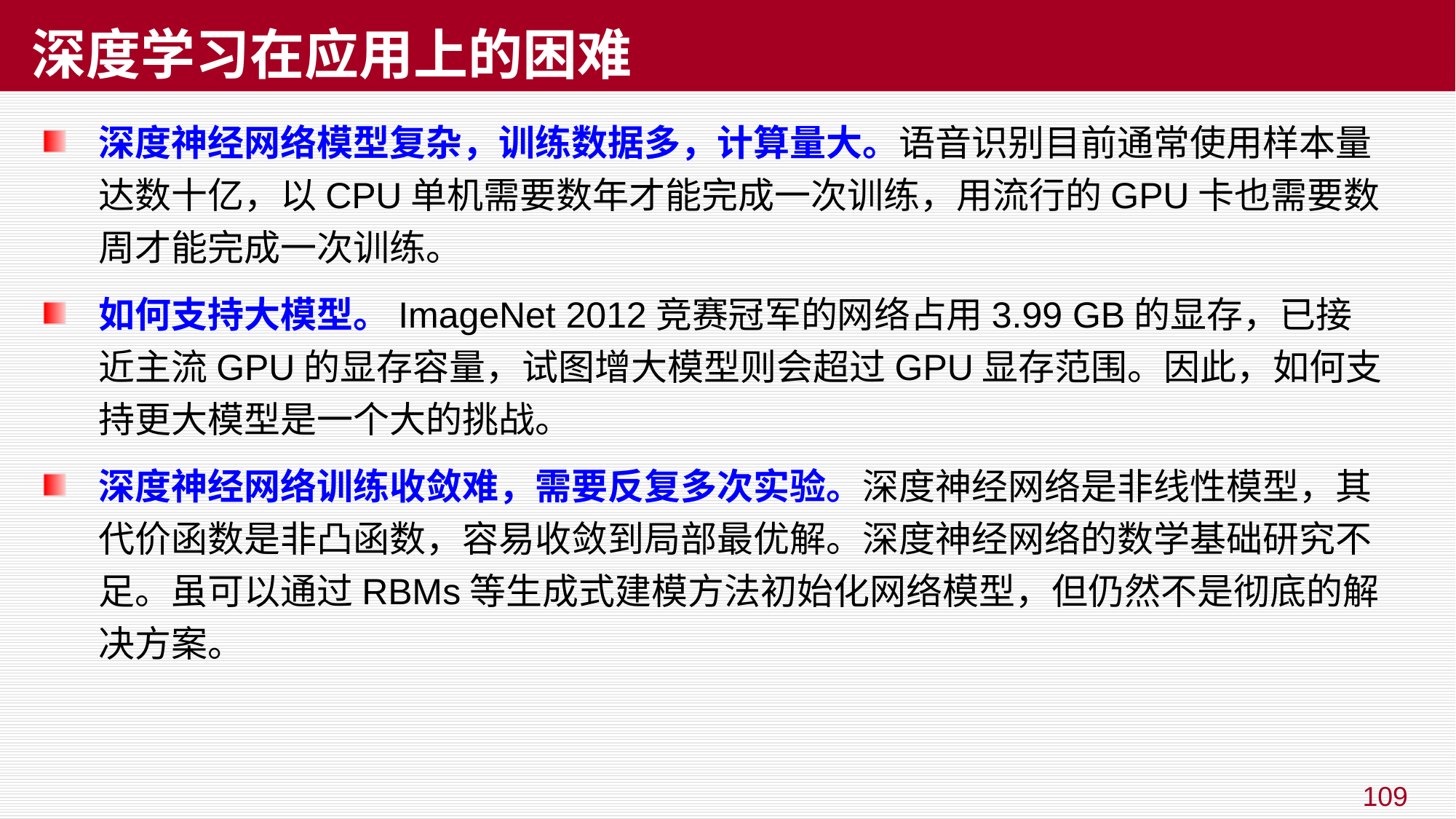

# 深度学习在应用上的困难
深度神经网络模型复杂，训练数据多，计算量大。语音识别目前通常使用样本量达数十亿，以CPU单机需要数年才能完成一次训练，用流行的GPU卡也需要数周才能完成一次训练。
如何支持大模型。ImageNet 2012竞赛冠军的网络占用3.99 GB的显存，已接近主流GPU的显存容量，试图增大模型则会超过GPU显存范围。因此，如何支持更大模型是一个大的挑战。
深度神经网络训练收敛难，需要反复多次实验。深度神经网络是非线性模型，其代价函数是非凸函数，容易收敛到局部最优解。深度神经网络的数学基础研究不足。虽可以通过RBMs等生成式建模方法初始化网络模型，但仍然不是彻底的解决方案。

109